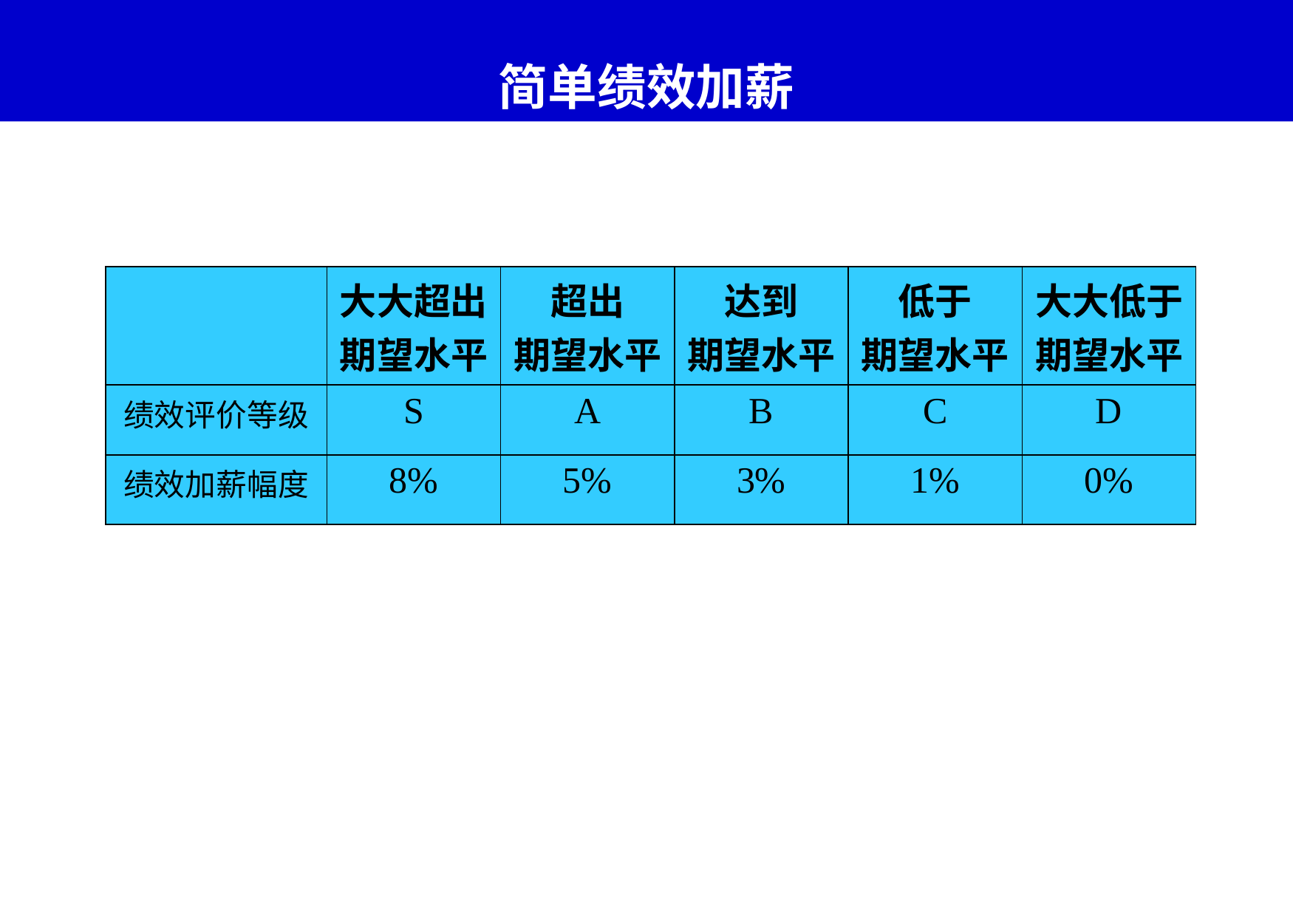

# 简单绩效加薪
|  | 大大超出 期望水平 | 超出 期望水平 | 达到 期望水平 | 低于 期望水平 | 大大低于 期望水平 |
| --- | --- | --- | --- | --- | --- |
| 绩效评价等级 | S | A | B | C | D |
| 绩效加薪幅度 | 8% | 5% | 3% | 1% | 0% |